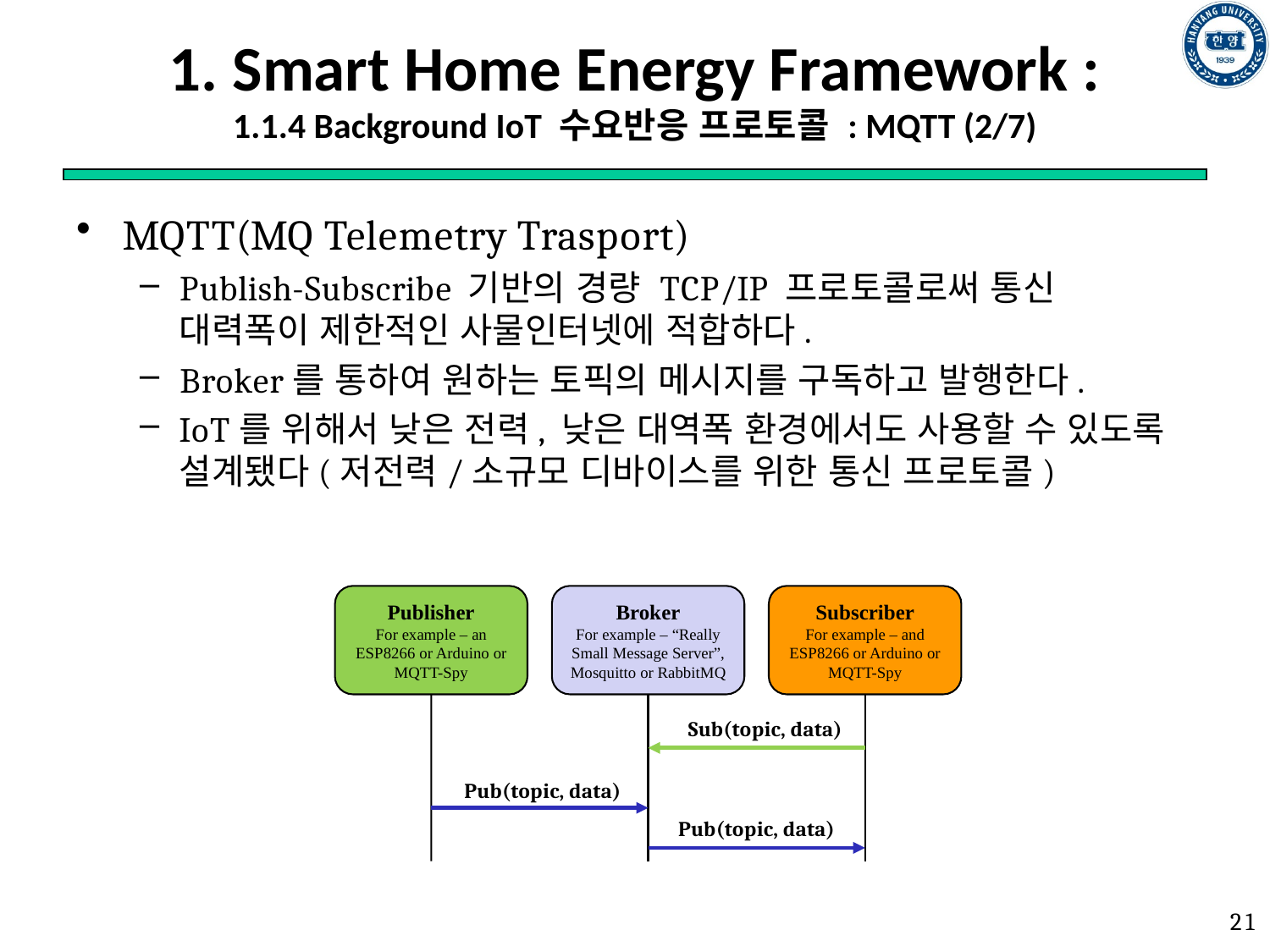

# 1. Smart Home Energy Framework : 1.1.4 Background IoT 수요반응 프로토콜 : MQTT (2/7)
MQTT(MQ Telemetry Trasport)
Publish-Subscribe 기반의 경량 TCP/IP 프로토콜로써 통신 대력폭이 제한적인 사물인터넷에 적합하다.
Broker를 통하여 원하는 토픽의 메시지를 구독하고 발행한다.
IoT를 위해서 낮은 전력, 낮은 대역폭 환경에서도 사용할 수 있도록 설계됐다(저전력/소규모 디바이스를 위한 통신 프로토콜)

Publisher
For example – an
ESP8266 or Arduino or
MQTT-Spy
Broker
For example – “Really
Small Message Server”,
Mosquitto or RabbitMQ
Subscriber
For example – and
ESP8266 or Arduino or
MQTT-Spy
Sub(topic, data)
Pub(topic, data)
Pub(topic, data)
21